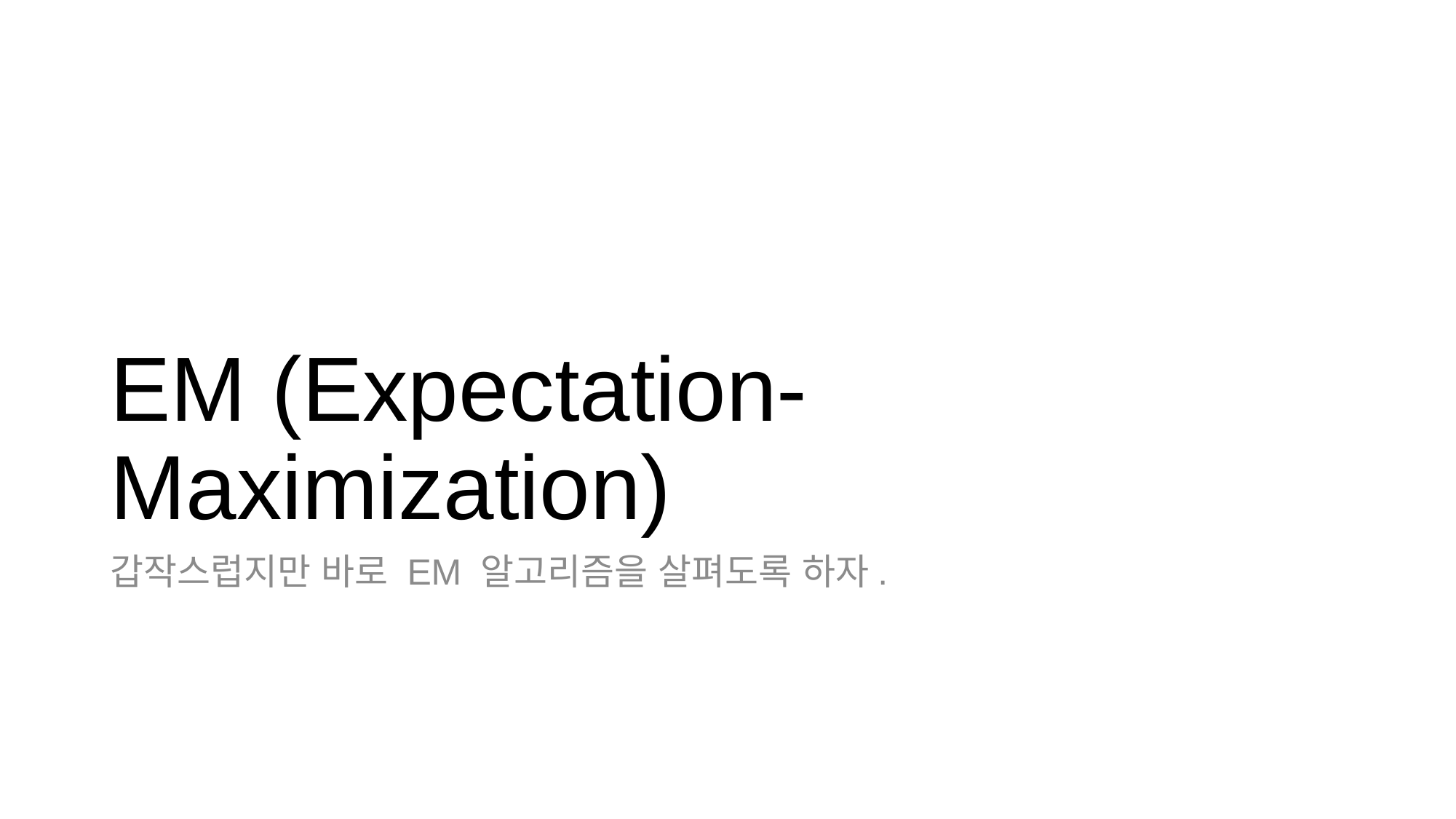

# EM (Expectation-Maximization)
갑작스럽지만 바로 EM 알고리즘을 살펴도록 하자.